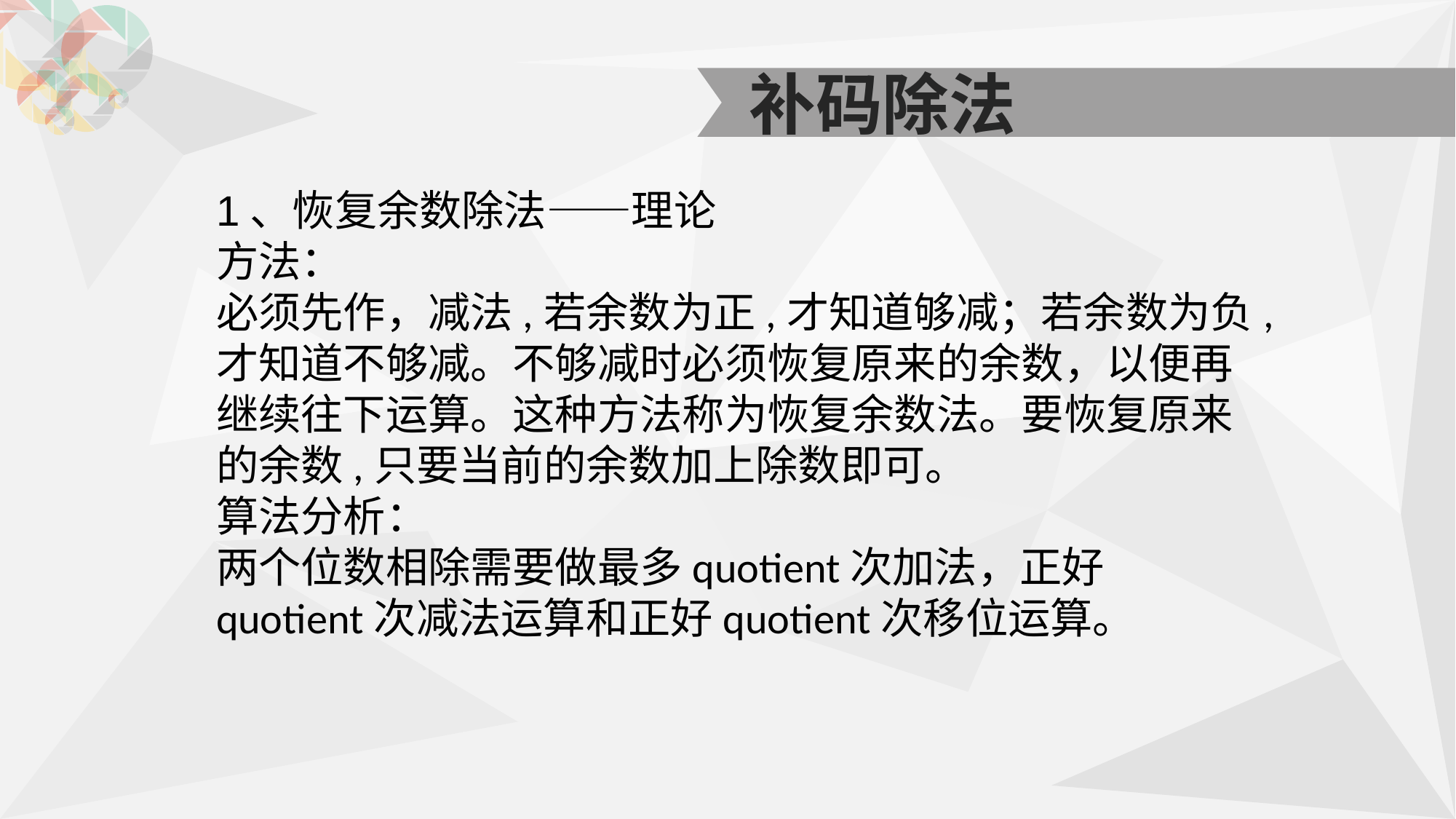

补码除法

1、恢复余数除法——理论
方法：
必须先作，减法,若余数为正,才知道够减；若余数为负,才知道不够减。不够减时必须恢复原来的余数，以便再继续往下运算。这种方法称为恢复余数法。要恢复原来的余数,只要当前的余数加上除数即可。
算法分析：
两个位数相除需要做最多quotient次加法，正好quotient次减法运算和正好quotient次移位运算。